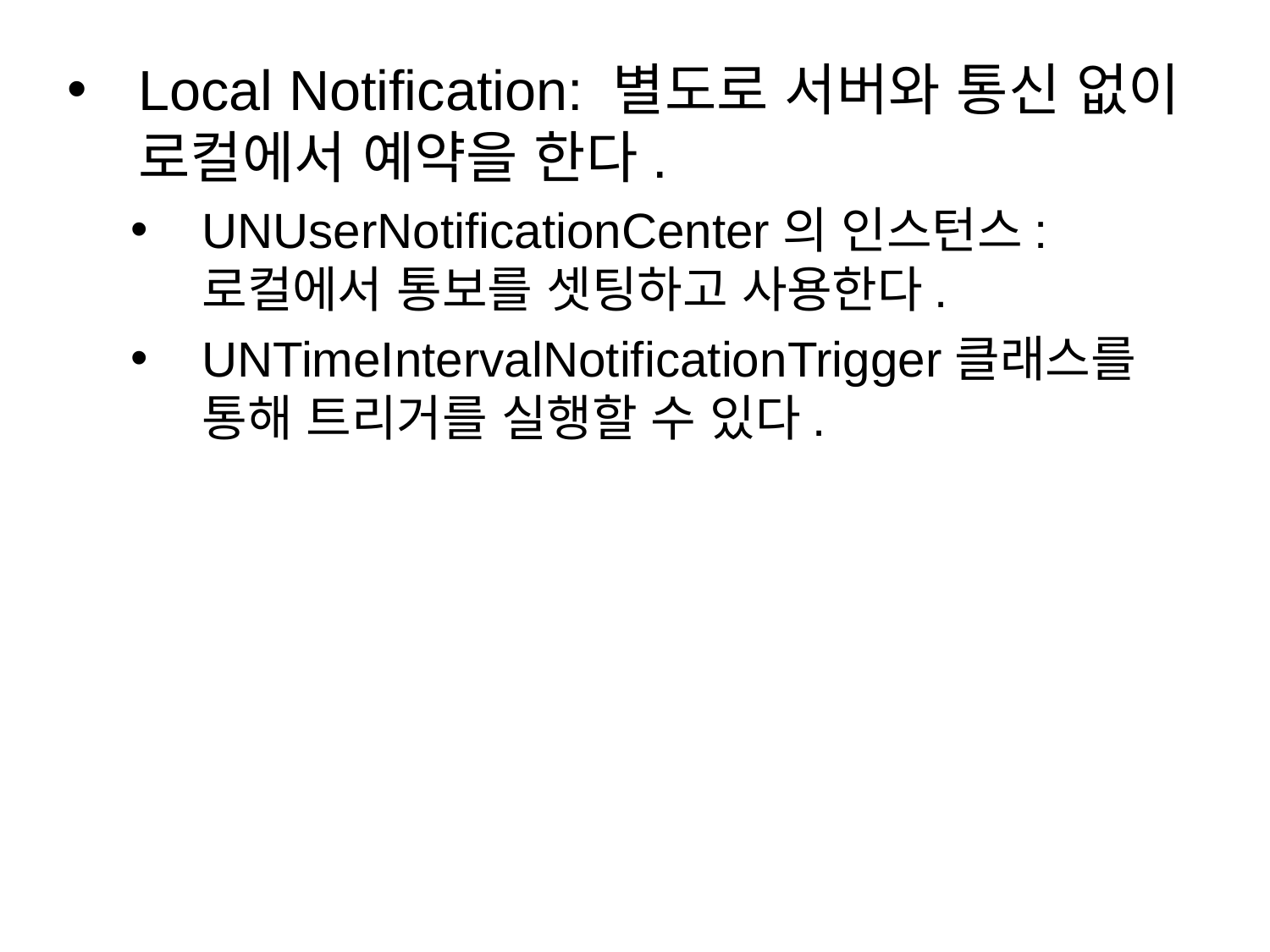

Local Notification: 별도로 서버와 통신 없이 로컬에서 예약을 한다.
UNUserNotificationCenter의 인스턴스: 로컬에서 통보를 셋팅하고 사용한다.
UNTimeIntervalNotificationTrigger클래스를 통해 트리거를 실행할 수 있다.